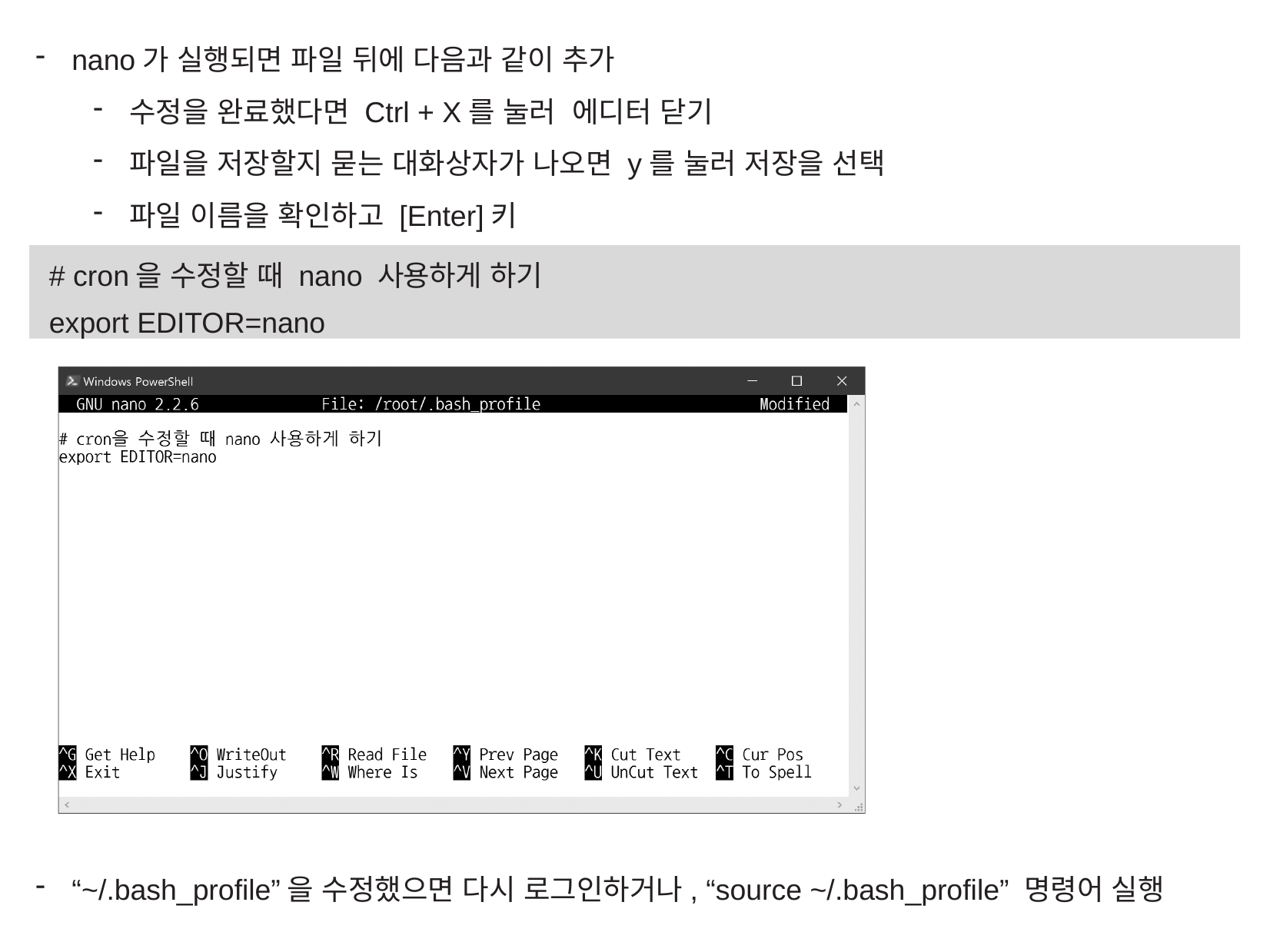

nano가 실행되면 파일 뒤에 다음과 같이 추가
수정을 완료했다면 Ctrl + X를 눌러  에디터 닫기
파일을 저장할지 묻는 대화상자가 나오면 y를 눌러 저장을 선택
파일 이름을 확인하고 [Enter]키

“~/.bash_profile”을 수정했으면 다시 로그인하거나, “source ~/.bash_profile” 명령어 실행
# cron을 수정할 때 nano 사용하게 하기
export EDITOR=nano